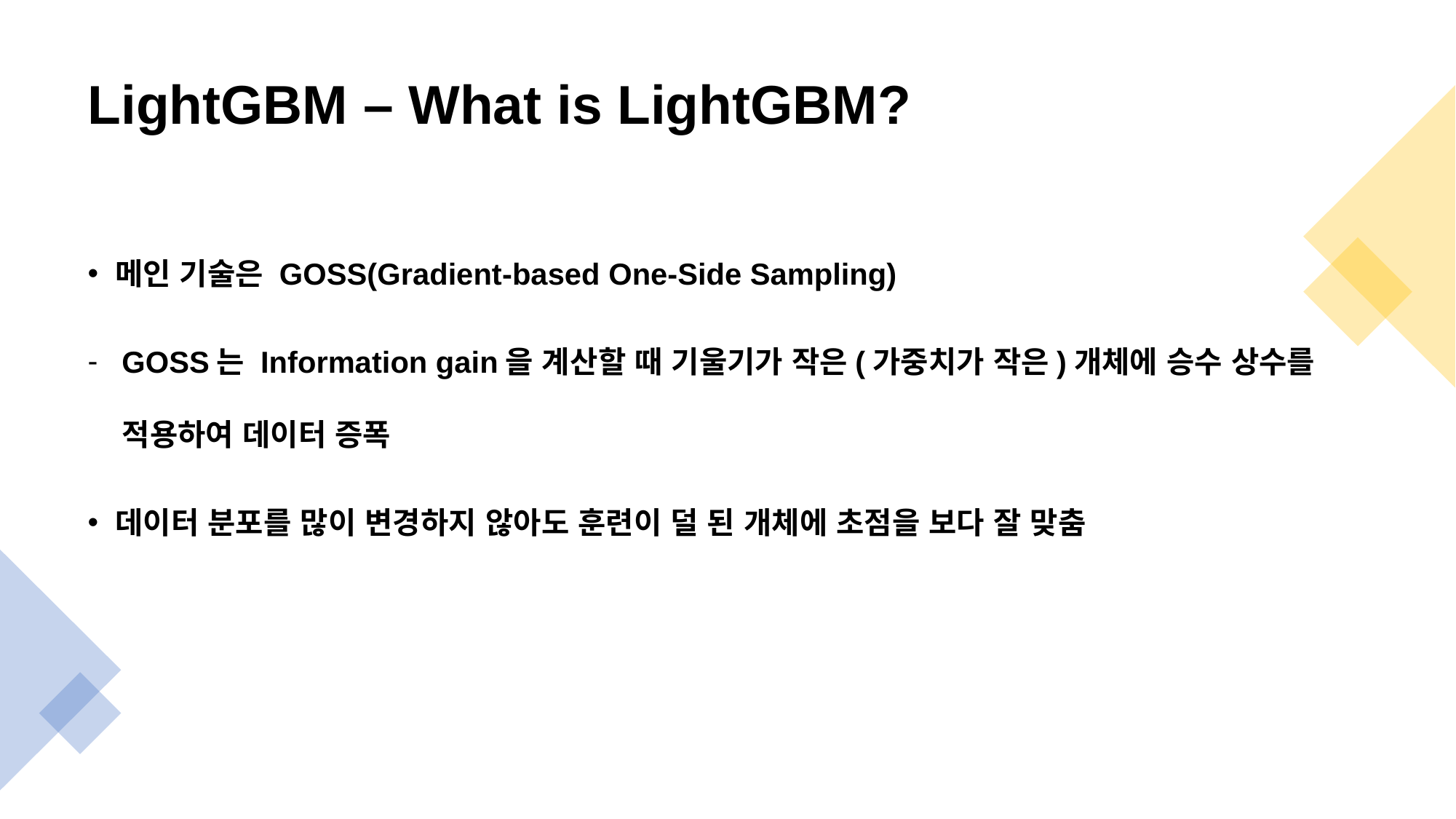

# LightGBM – What is LightGBM?

메인 기술은 GOSS(Gradient-based One-Side Sampling)
GOSS는 Information gain을 계산할 때 기울기가 작은(가중치가 작은)개체에 승수 상수를 적용하여 데이터 증폭
데이터 분포를 많이 변경하지 않아도 훈련이 덜 된 개체에 초점을 보다 잘 맞춤